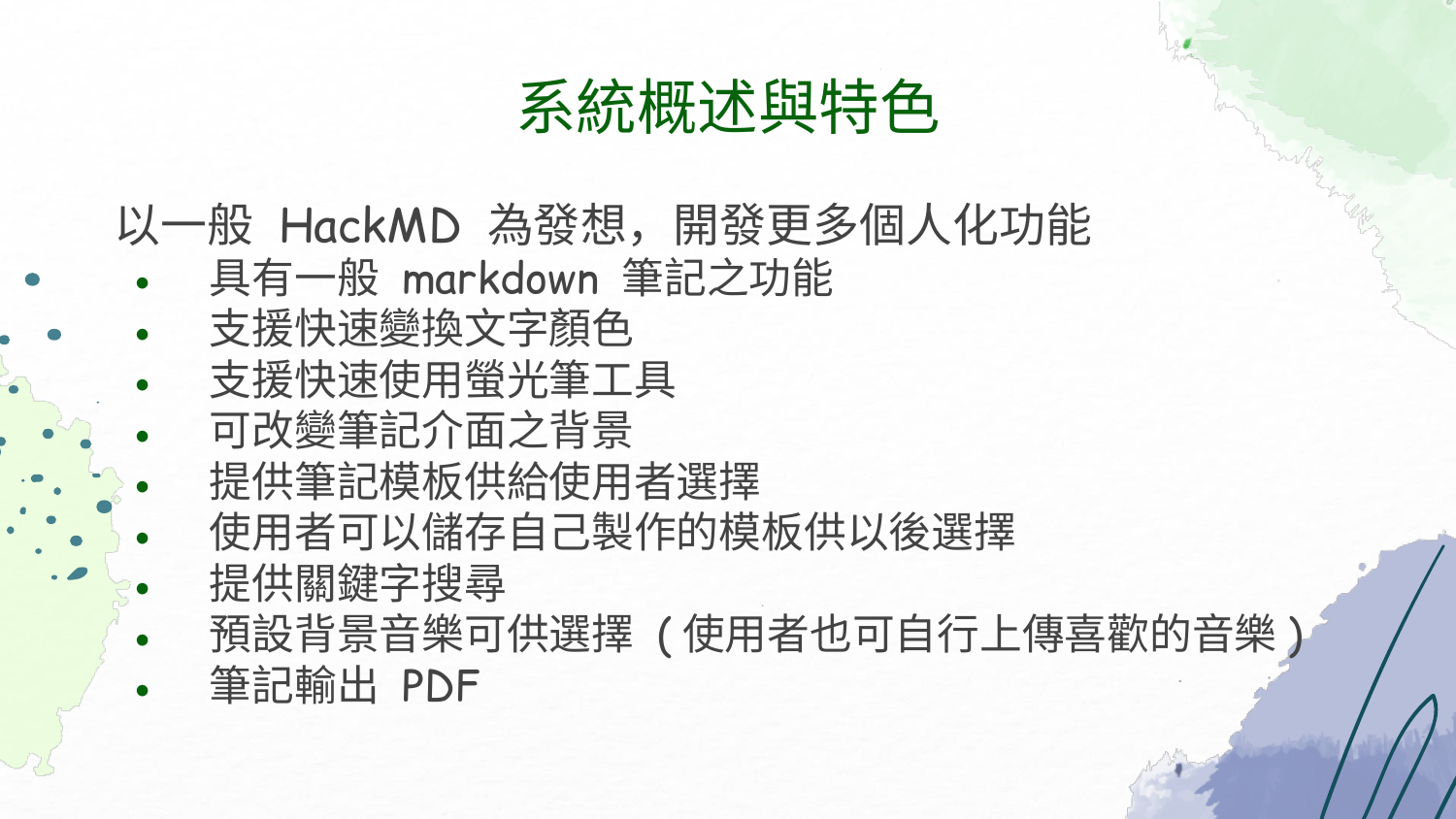

# 系統概述與特色
以一般 HackMD 為發想，開發更多個人化功能
 具有一般 markdown 筆記之功能
 支援快速變換文字顏色
 支援快速使用螢光筆工具
 可改變筆記介面之背景
 提供筆記模板供給使用者選擇
 使用者可以儲存自己製作的模板供以後選擇
 提供關鍵字搜尋
 預設背景音樂可供選擇 (使用者也可自行上傳喜歡的音樂)
 筆記輸出 PDF